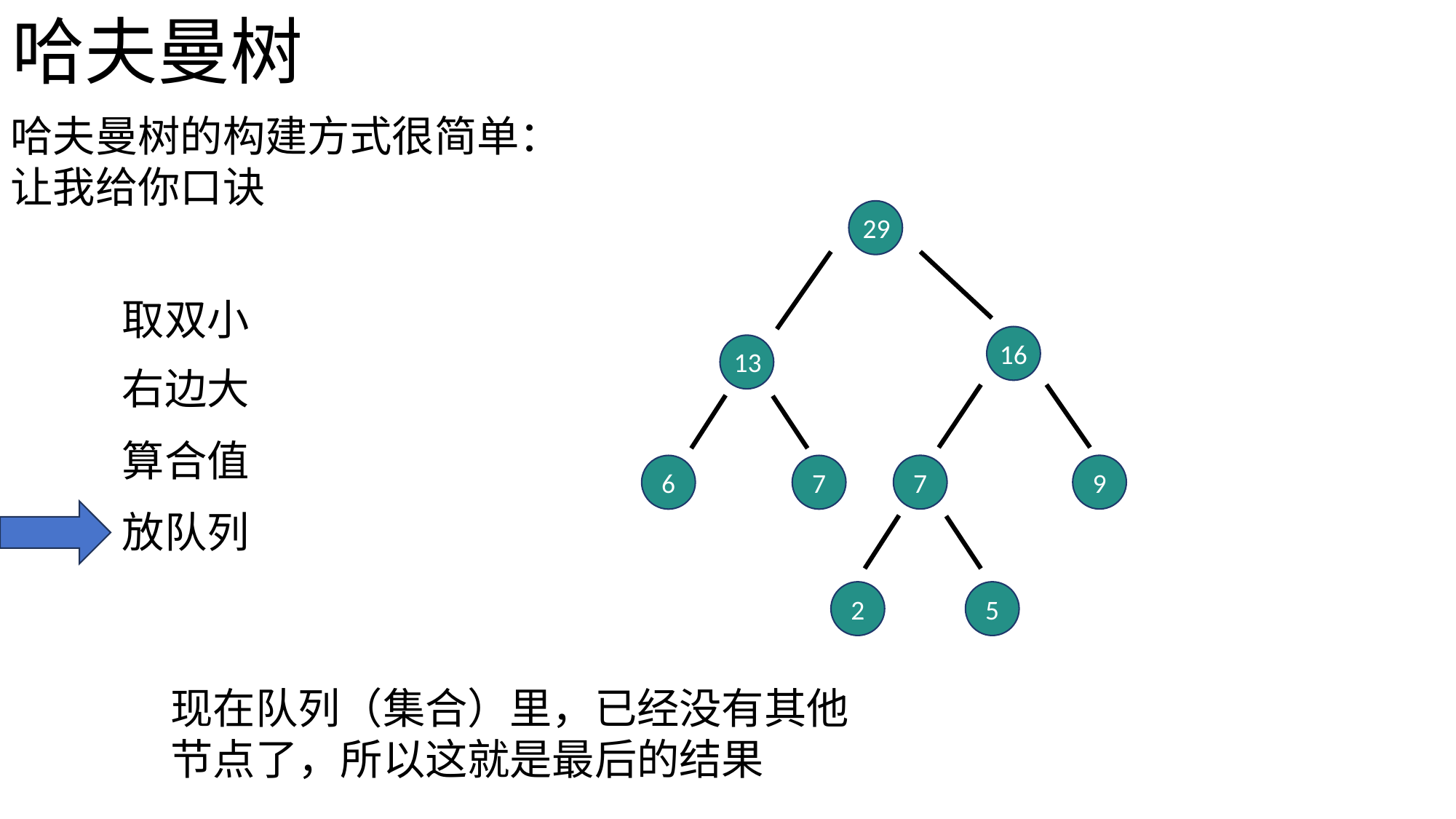

哈夫曼树
哈夫曼树的构建方式很简单：让我给你口诀

29
取双小

16

13
右边大
算合值
7
9
6
7
放队列

2
5
现在队列（集合）里，已经没有其他节点了，所以这就是最后的结果